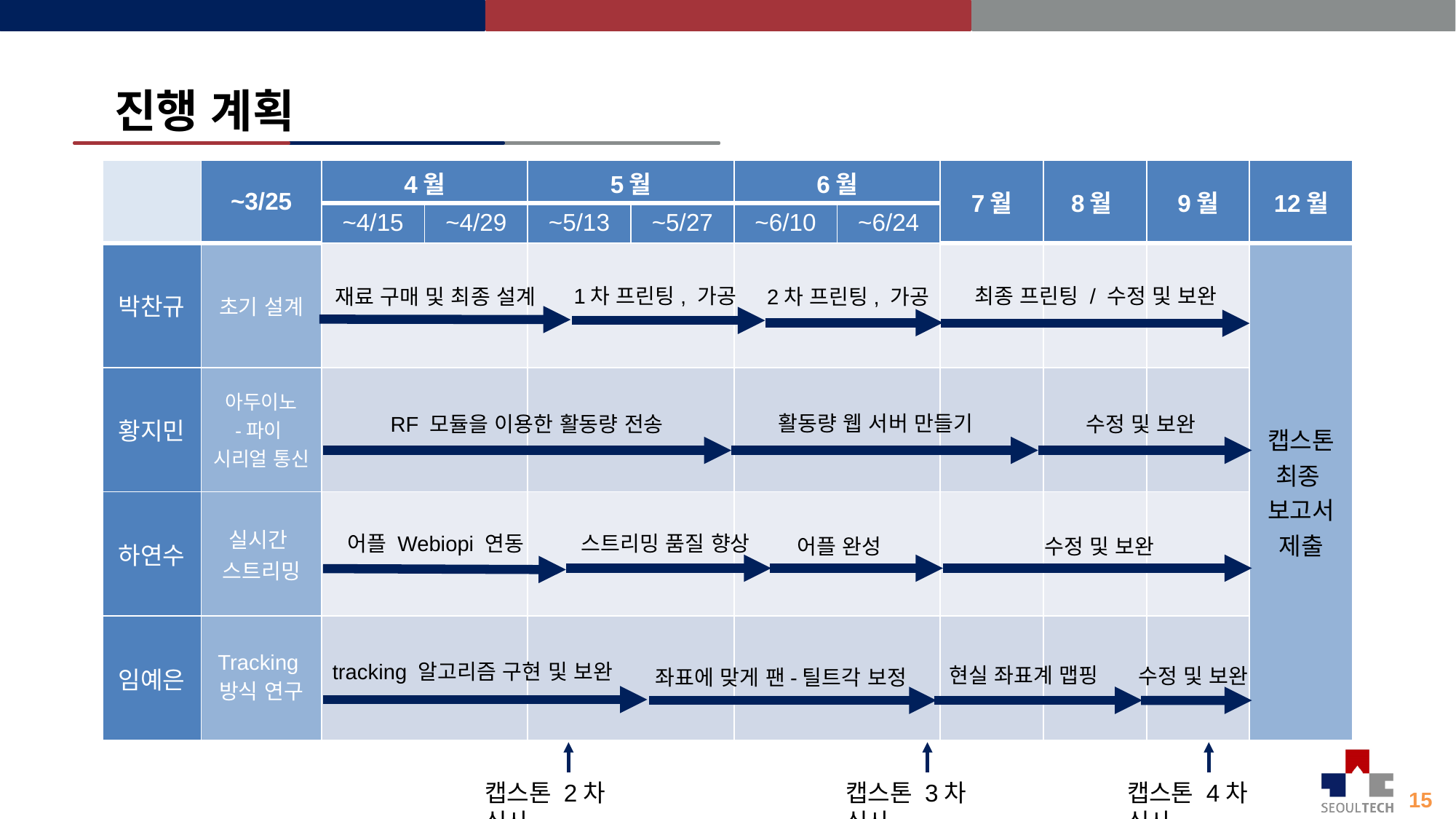

진행 계획

|  | ~3/25 | 4월 |  | 5월 |  | 6월 |  | 7월 | 8월 | 9월 | 12월 |
| --- | --- | --- | --- | --- | --- | --- | --- | --- | --- | --- | --- |
|  |  | ~4/15 | ~4/29 | ~5/13 | ~5/27 | ~6/10 | ~6/24 |  |  |  |  |
| 박찬규 | 초기 설계 |  |  |  |  |  |  |  |  |  | 캡스톤 최종 보고서 제출 |
| 황지민 | 아두이노 -파이 시리얼 통신 |  |  |  |  |  |  |  |  |  |  |
| 하연수 | 실시간 스트리밍 |  |  |  |  |  |  |  |  |  |  |
| 임예은 | Tracking 방식 연구 |  |  |  |  |  |  |  |  |  |  |
1차 프린팅, 가공
최종 프린팅 / 수정 및 보완
재료 구매 및 최종 설계
2차 프린팅, 가공
활동량 웹 서버 만들기
수정 및 보완
RF 모듈을 이용한 활동량 전송
어플 Webiopi 연동
스트리밍 품질 향상
어플 완성
수정 및 보완
tracking 알고리즘 구현 및 보완
현실 좌표계 맵핑
수정 및 보완
좌표에 맞게 팬-틸트각 보정
캡스톤 2차 심사
캡스톤 3차 심사
캡스톤 4차 심사
15